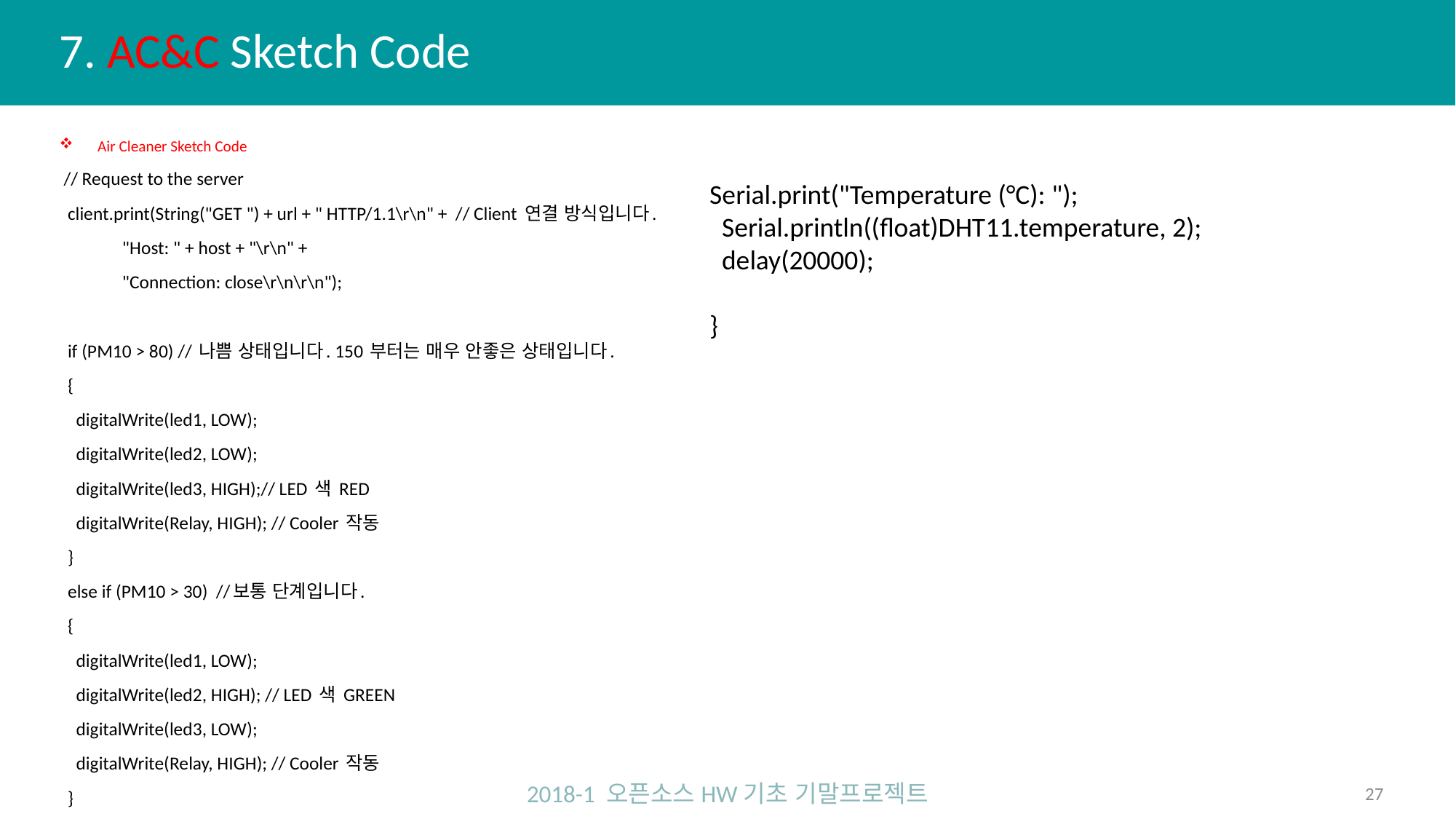

# 7. AC&C Sketch Code
 Air Cleaner Sketch Code
 // Request to the server
  client.print(String("GET ") + url + " HTTP/1.1\r\n" +  // Client 연결 방식입니다.
               "Host: " + host + "\r\n" +
               "Connection: close\r\n\r\n");

  if (PM10 > 80) // 나쁨 상태입니다. 150 부터는 매우 안좋은 상태입니다.
  {
    digitalWrite(led1, LOW);
    digitalWrite(led2, LOW);
    digitalWrite(led3, HIGH);// LED 색 RED
    digitalWrite(Relay, HIGH); // Cooler 작동
  }
  else if (PM10 > 30)  //보통 단계입니다.
  {
    digitalWrite(led1, LOW);
    digitalWrite(led2, HIGH); // LED 색 GREEN
    digitalWrite(led3, LOW);
    digitalWrite(Relay, HIGH); // Cooler 작동
  }
Serial.print("Temperature (°C): ");
  Serial.println((float)DHT11.temperature, 2);
  delay(20000);

}
2018-1 오픈소스HW기초 기말프로젝트
27